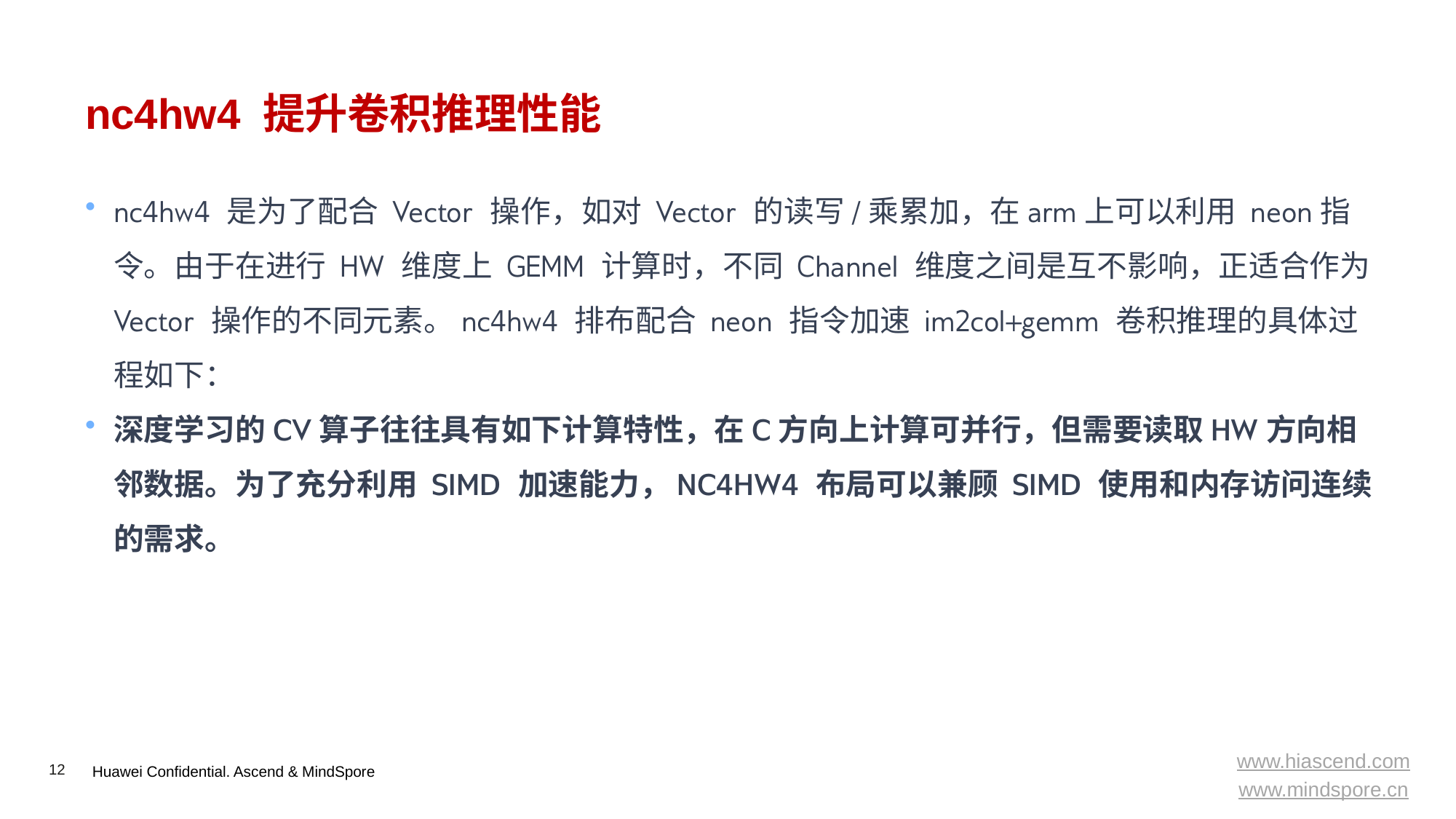

# nc4hw4 提升卷积推理性能
nc4hw4 是为了配合 Vector 操作，如对 Vector 的读写/乘累加，在arm上可以利用 neon指令。由于在进行 HW 维度上 GEMM 计算时，不同 Channel 维度之间是互不影响，正适合作为Vector 操作的不同元素。nc4hw4 排布配合 neon 指令加速 im2col+gemm 卷积推理的具体过程如下：
深度学习的CV算子往往具有如下计算特性，在C方向上计算可并行，但需要读取HW方向相邻数据。为了充分利用 SIMD 加速能力，NC4HW4 布局可以兼顾 SIMD 使用和内存访问连续的需求。